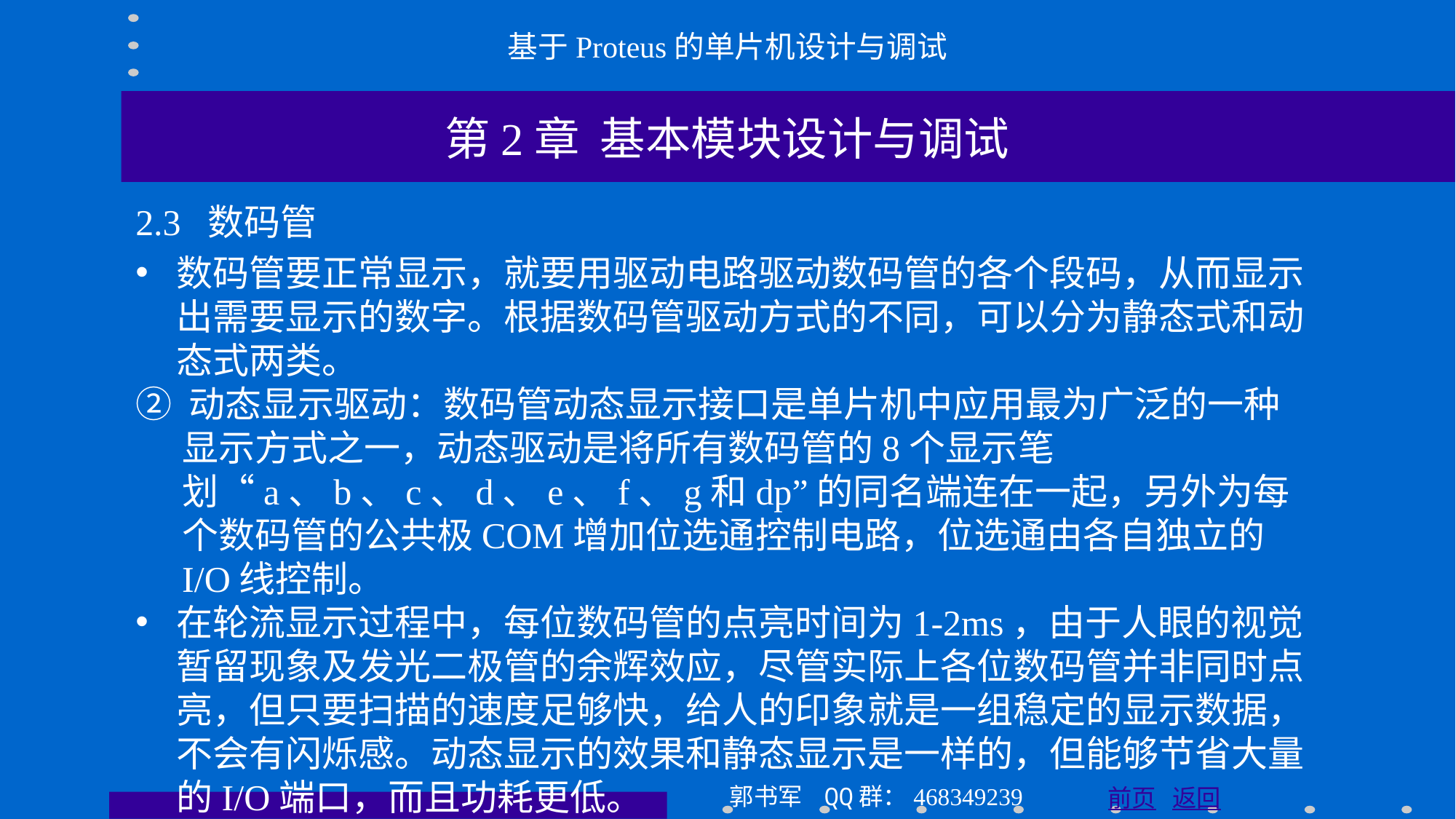

基于Proteus的单片机设计与调试
第2章  基本模块设计与调试
2.3  数码管
数码管要正常显示，就要用驱动电路驱动数码管的各个段码，从而显示出需要显示的数字。根据数码管驱动方式的不同，可以分为静态式和动态式两类。
② 动态显示驱动：数码管动态显示接口是单片机中应用最为广泛的一种显示方式之一，动态驱动是将所有数码管的8个显示笔划“a、b、c、d、e、f、g和dp”的同名端连在一起，另外为每个数码管的公共极COM增加位选通控制电路，位选通由各自独立的I/O线控制。
在轮流显示过程中，每位数码管的点亮时间为1-2ms，由于人眼的视觉暂留现象及发光二极管的余辉效应，尽管实际上各位数码管并非同时点亮，但只要扫描的速度足够快，给人的印象就是一组稳定的显示数据，不会有闪烁感。动态显示的效果和静态显示是一样的，但能够节省大量的I/O端口，而且功耗更低。

郭书军   QQ群：468349239
前页   返回